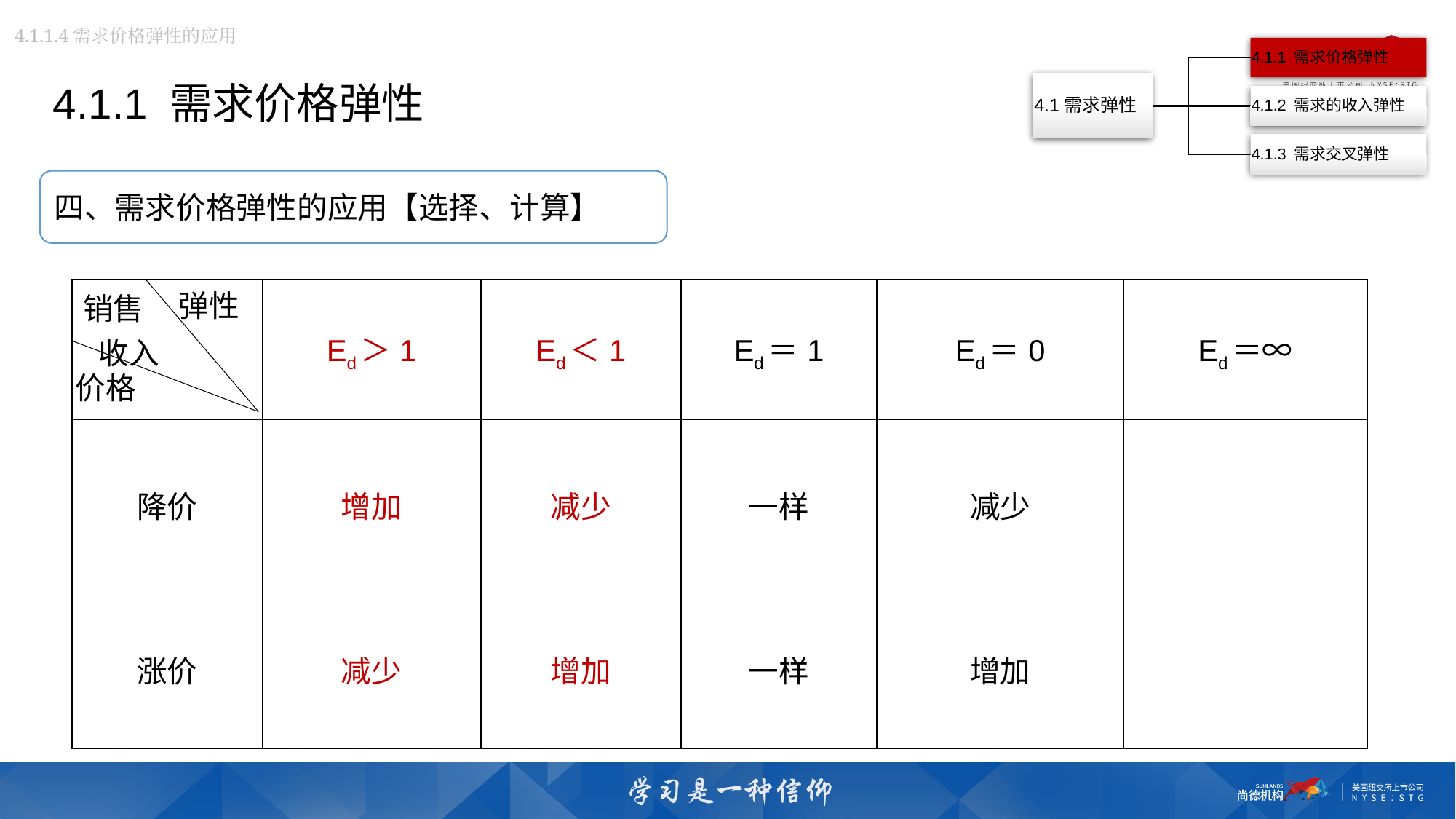

4.1需求弹性
4.1.1 需求价格弹性
4.1.2 需求的收入弹性
4.1.3 需求交叉弹性
4.1.1.4需求价格弹性的应用
4.1.1 需求价格弹性
四、需求价格弹性的应用【选择、计算】
| 销售 收入 | Ed＞1 | Ed＜1 | Ed＝1 | Ed＝0 | Ed＝∞ |
| --- | --- | --- | --- | --- | --- |
| 降价 | 增加 | 减少 | 一样 | 减少 | 没有必要 |
| 涨价 | 减少 | 增加 | 一样 | 增加 | 0 |
弹性
价格